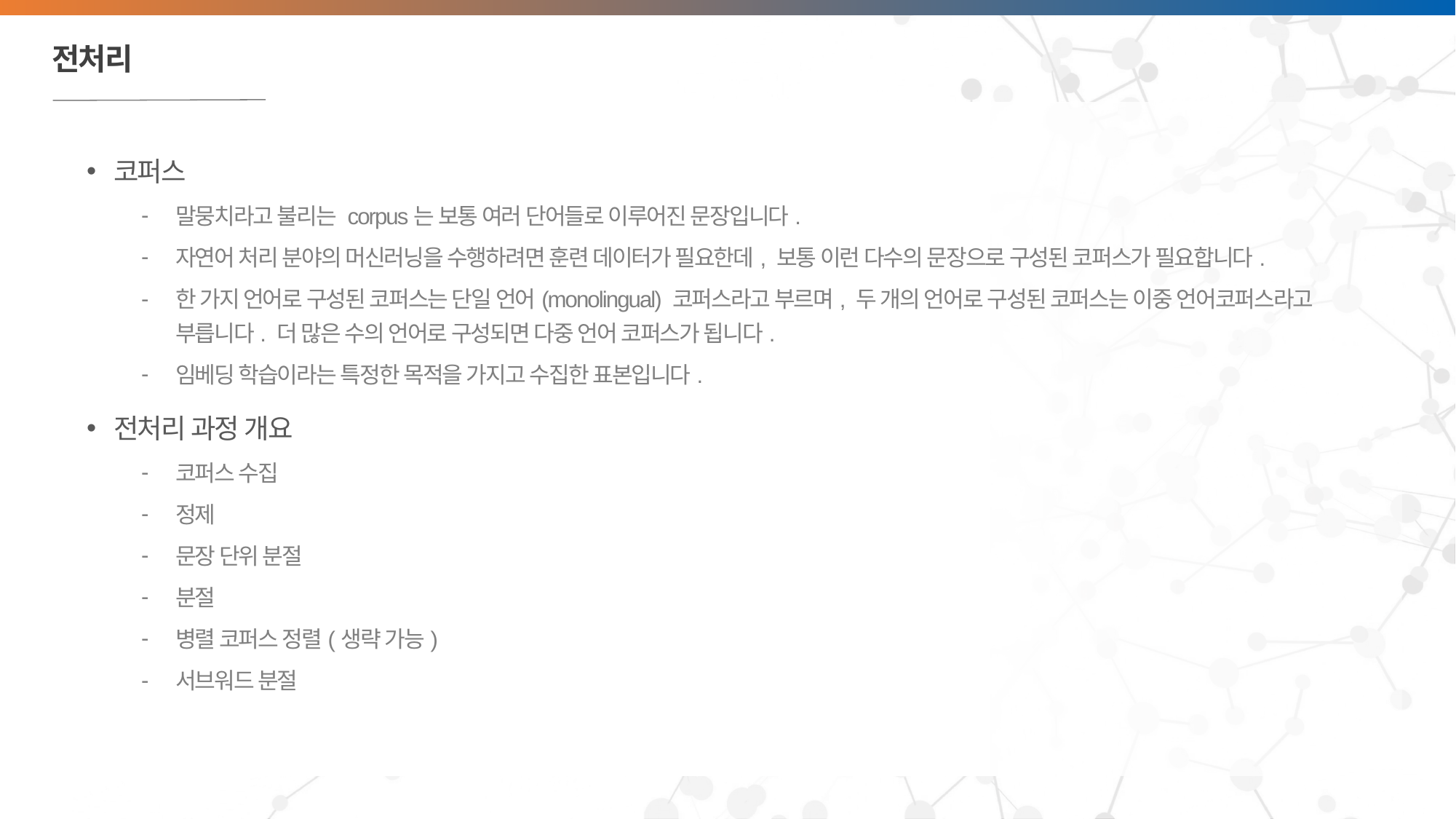

# 전처리

코퍼스
말뭉치라고 불리는 corpus는 보통 여러 단어들로 이루어진 문장입니다.
자연어 처리 분야의 머신러닝을 수행하려면 훈련 데이터가 필요한데, 보통 이런 다수의 문장으로 구성된 코퍼스가 필요합니다.
한 가지 언어로 구성된 코퍼스는 단일 언어(monolingual) 코퍼스라고 부르며, 두 개의 언어로 구성된 코퍼스는 이중 언어코퍼스라고 부릅니다. 더 많은 수의 언어로 구성되면 다중 언어 코퍼스가 됩니다.
임베딩 학습이라는 특정한 목적을 가지고 수집한 표본입니다.
전처리 과정 개요
코퍼스 수집
정제
문장 단위 분절
분절
병렬 코퍼스 정렬(생략 가능)
서브워드 분절